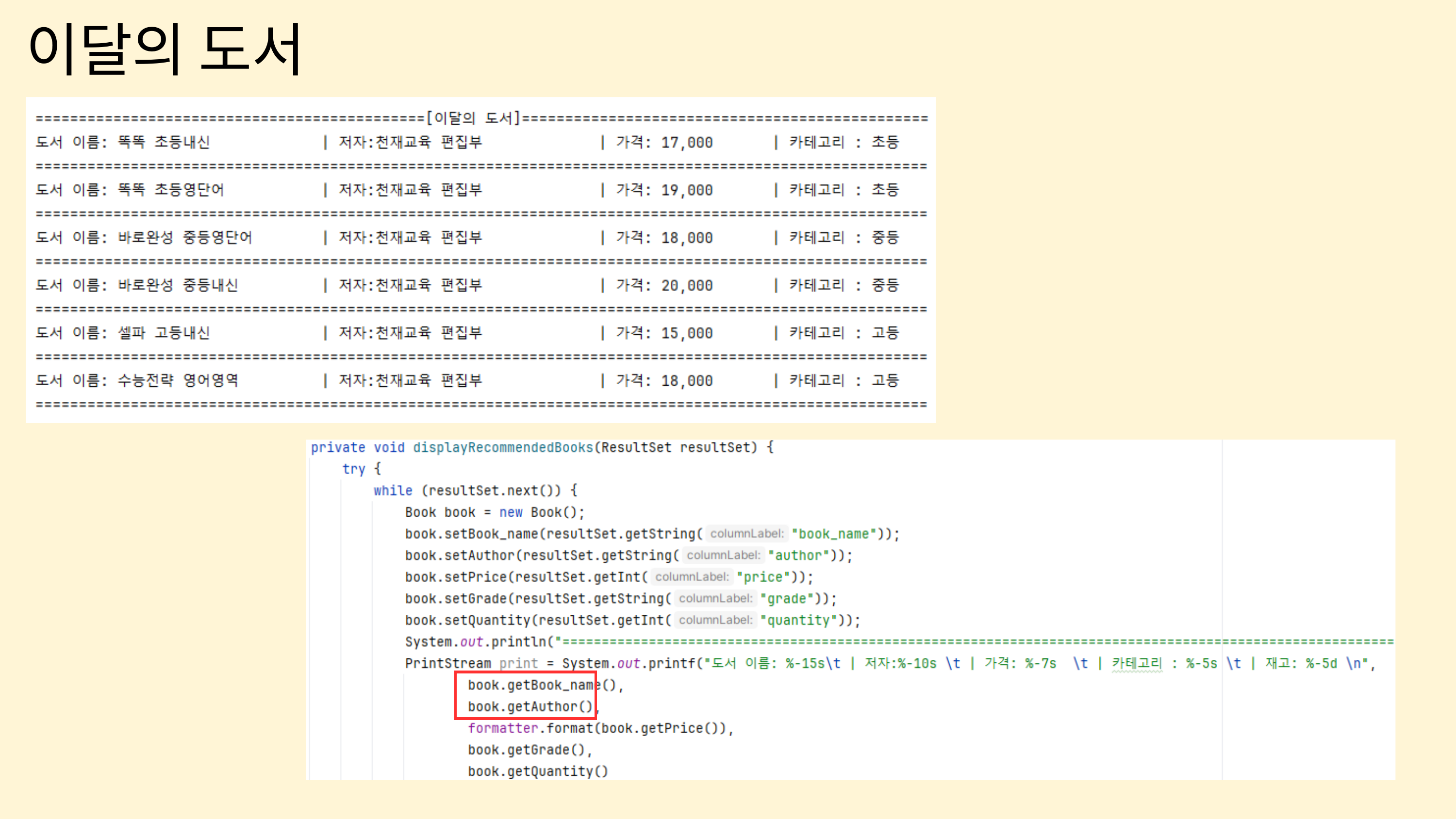

이달의 도서

|  |
| --- |